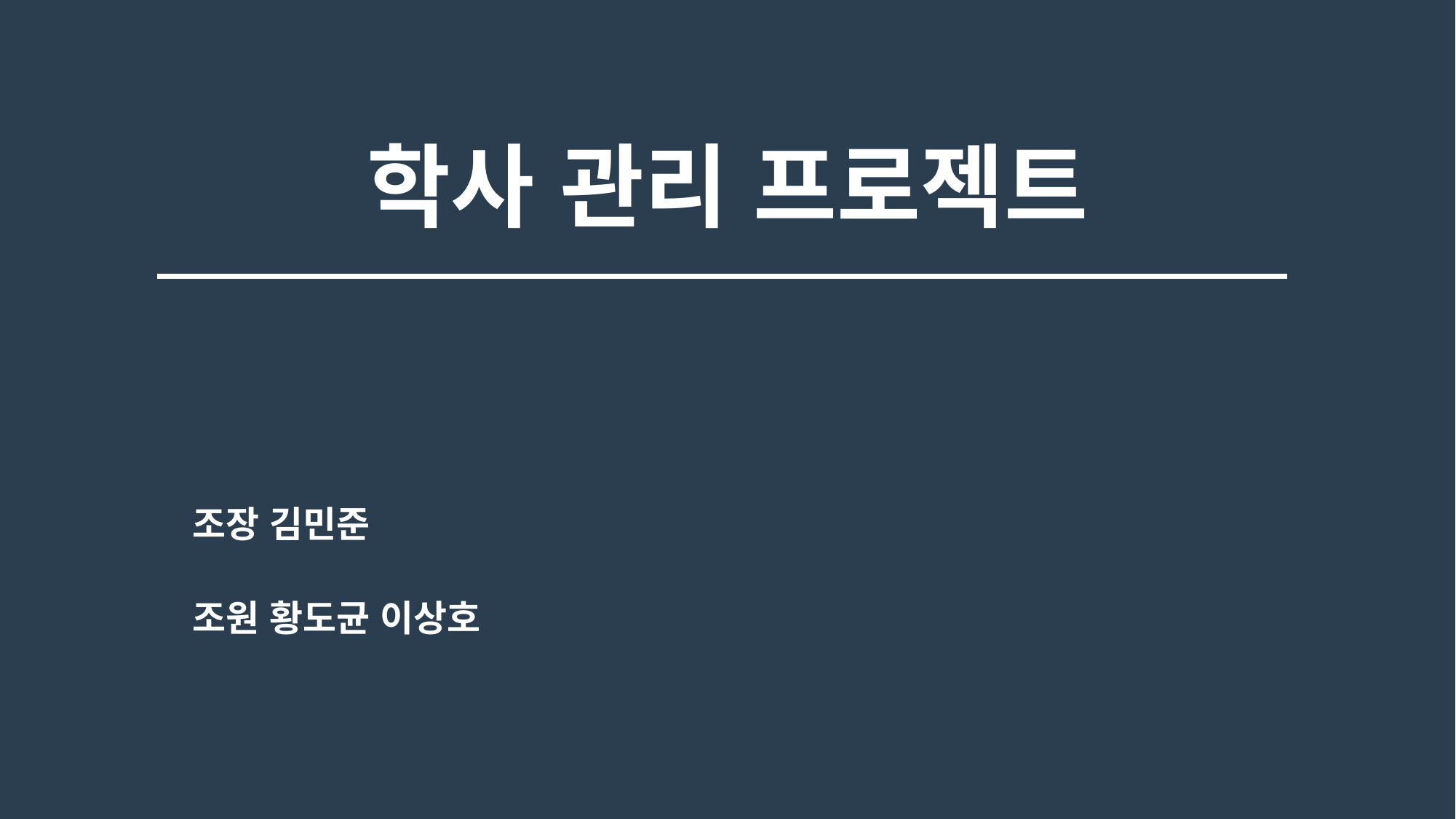

# 학사 관리 프로젝트
조장 김민준
조원 황도균 이상호